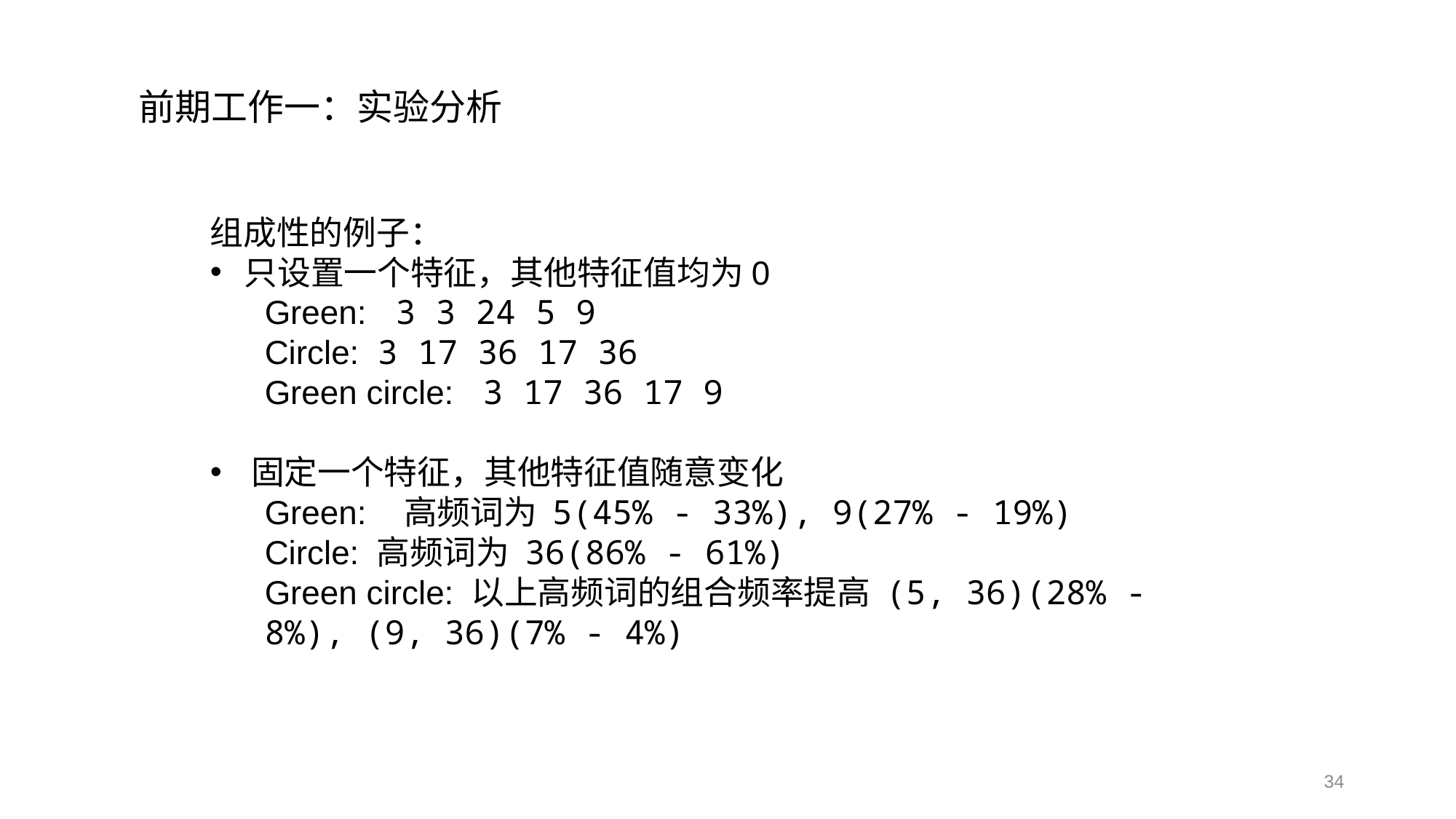

前期工作一：实验分析

组成性的例子：
只设置一个特征，其他特征值均为0
Green:  3 3 24 5 9
Circle:  3 17 36 17 36
Green circle:  3 17 36 17 9

固定一个特征，其他特征值随意变化
Green:  高频词为 5(45% - 33%), 9(27% - 19%)
Circle: 高频词为 36(86% - 61%)
Green circle: 以上高频词的组合频率提高 (5, 36)(28% - 8%), (9, 36)(7% - 4%)
34